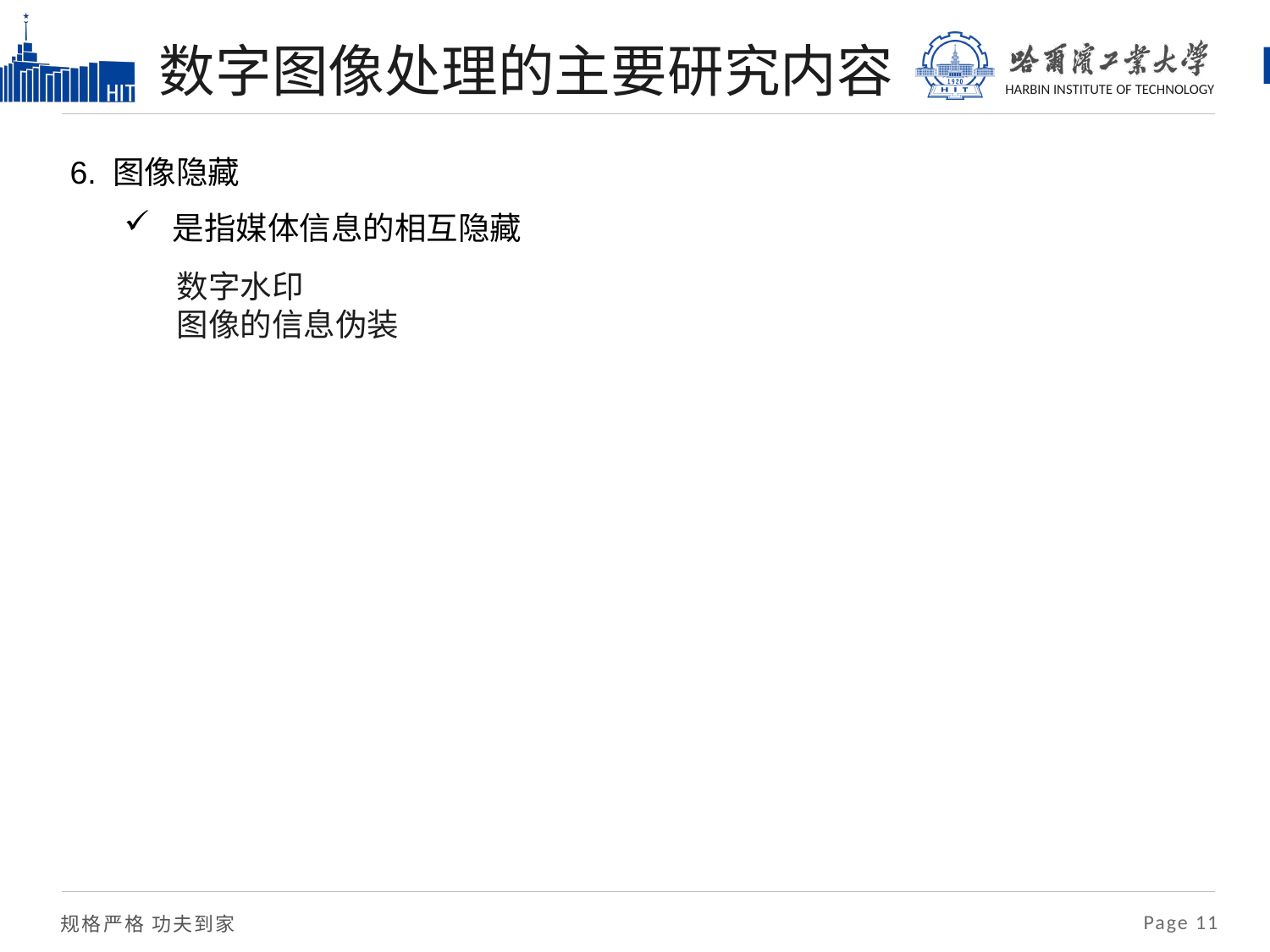

# 数字图像处理的主要研究内容
6. 图像隐藏

是指媒体信息的相互隐藏

数字水印
图像的信息伪装